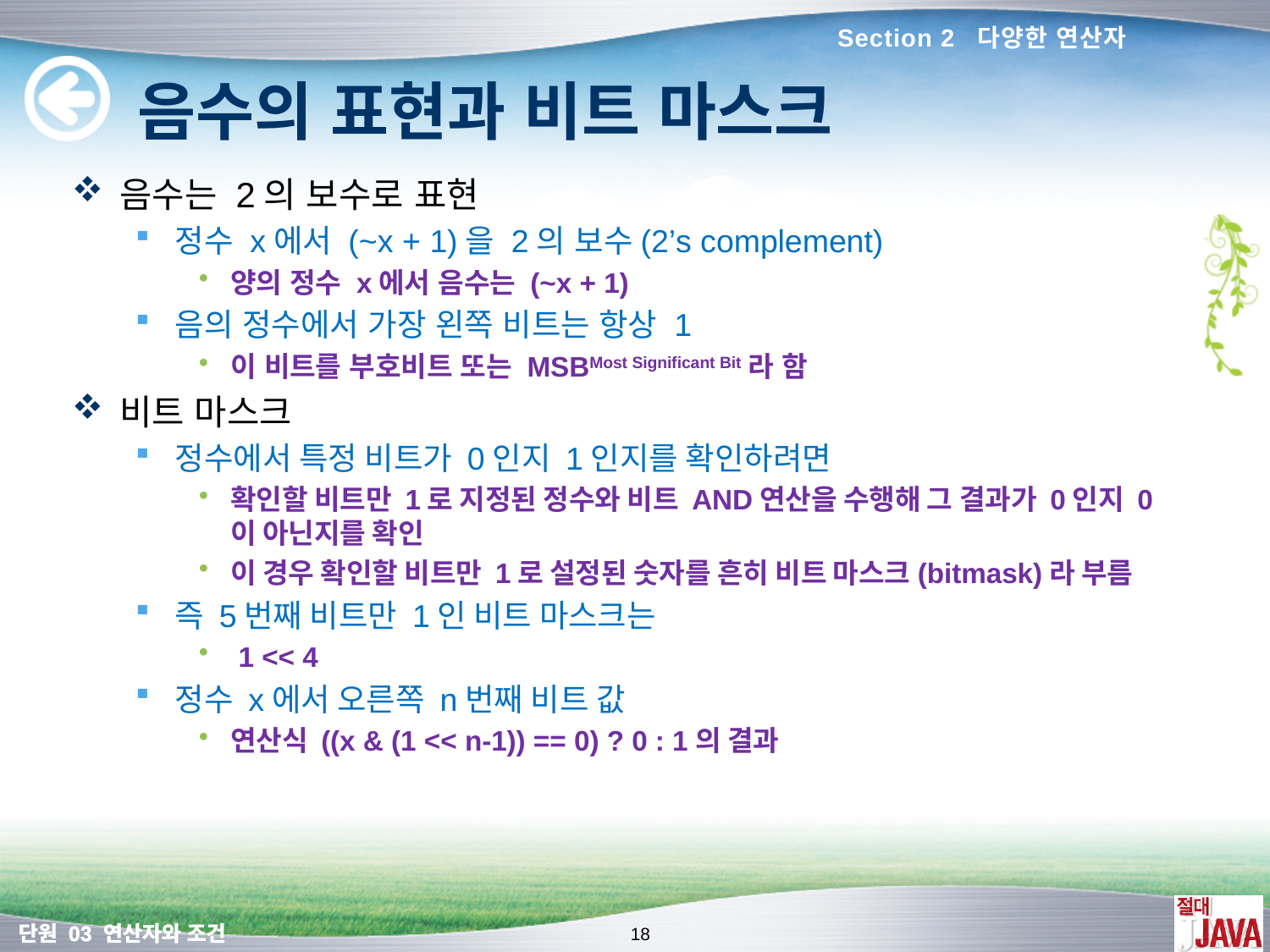

Section 2  다양한 연산자
# 음수의 표현과 비트 마스크
음수는 2의 보수로 표현
정수 x에서 (~x + 1)을 2의 보수(2’s complement)
양의 정수 x에서 음수는 (~x + 1)
음의 정수에서 가장 왼쪽 비트는 항상 1
이 비트를 부호비트 또는 MSBMost Significant Bit라 함
비트 마스크
정수에서 특정 비트가 0인지 1인지를 확인하려면
확인할 비트만 1로 지정된 정수와 비트 AND연산을 수행해 그 결과가 0인지 0이 아닌지를 확인
이 경우 확인할 비트만 1로 설정된 숫자를 흔히 비트 마스크(bitmask)라 부름
즉 5번째 비트만 1인 비트 마스크는
 1 << 4
정수 x에서 오른쪽 n번째 비트 값
연산식 ((x & (1 << n-1)) == 0) ? 0 : 1의 결과

18